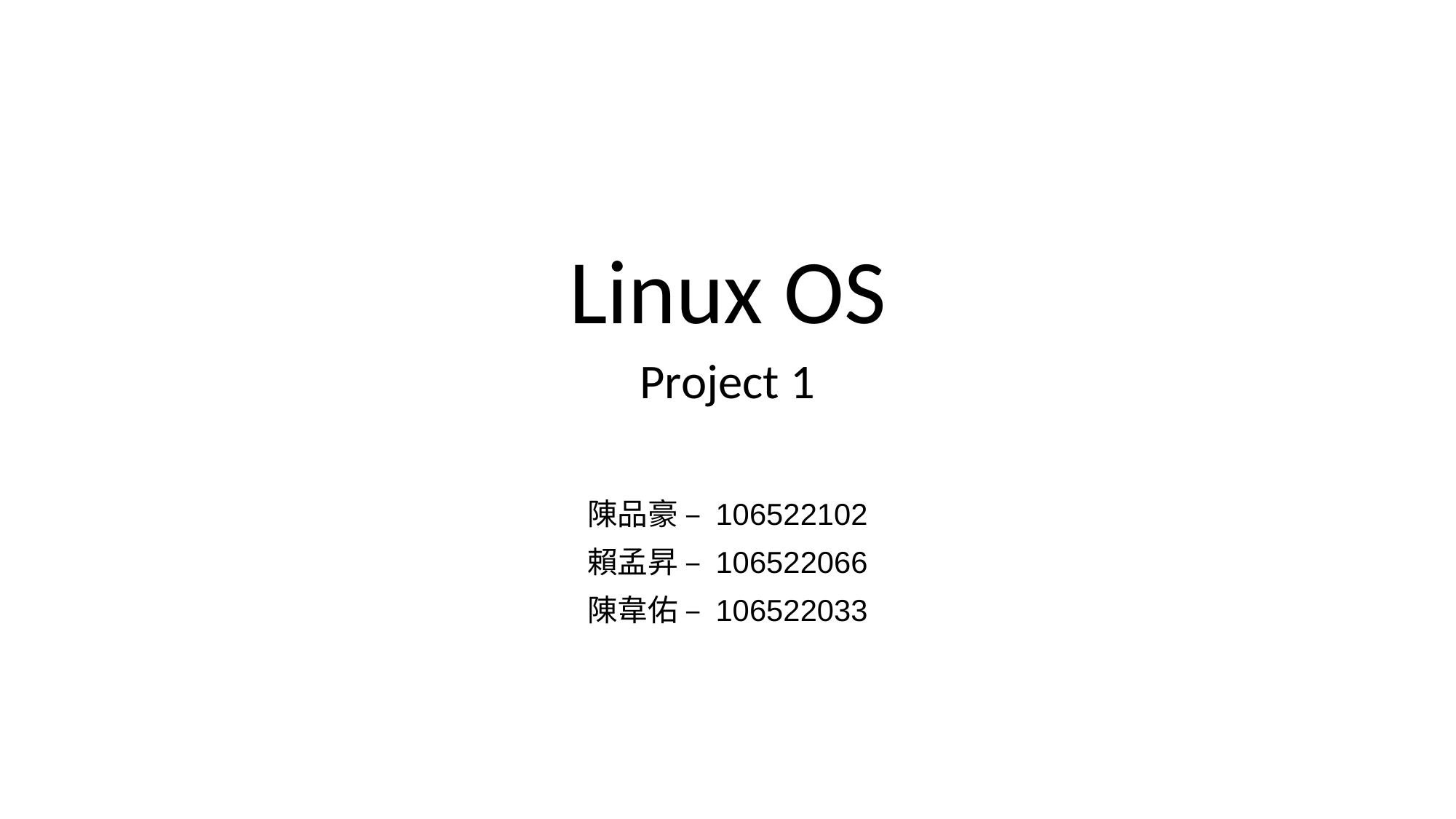

# Linux OS
Project 1
陳品豪 – 106522102
賴孟昇 – 106522066
陳韋佑 – 106522033